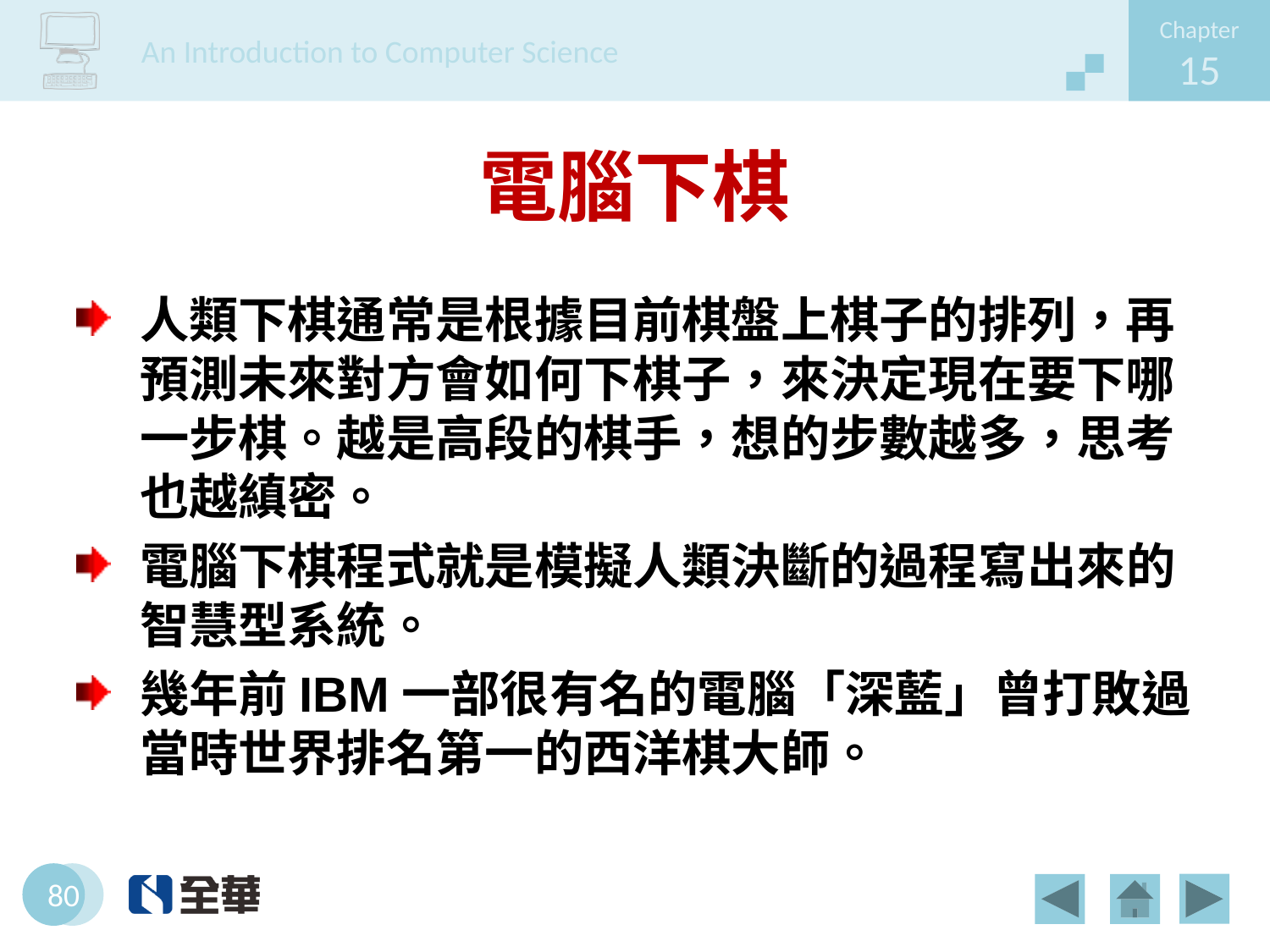

# 電腦下棋
人類下棋通常是根據目前棋盤上棋子的排列，再預測未來對方會如何下棋子，來決定現在要下哪一步棋。越是高段的棋手，想的步數越多，思考也越縝密。
電腦下棋程式就是模擬人類決斷的過程寫出來的智慧型系統。
幾年前IBM一部很有名的電腦「深藍」曾打敗過當時世界排名第一的西洋棋大師。